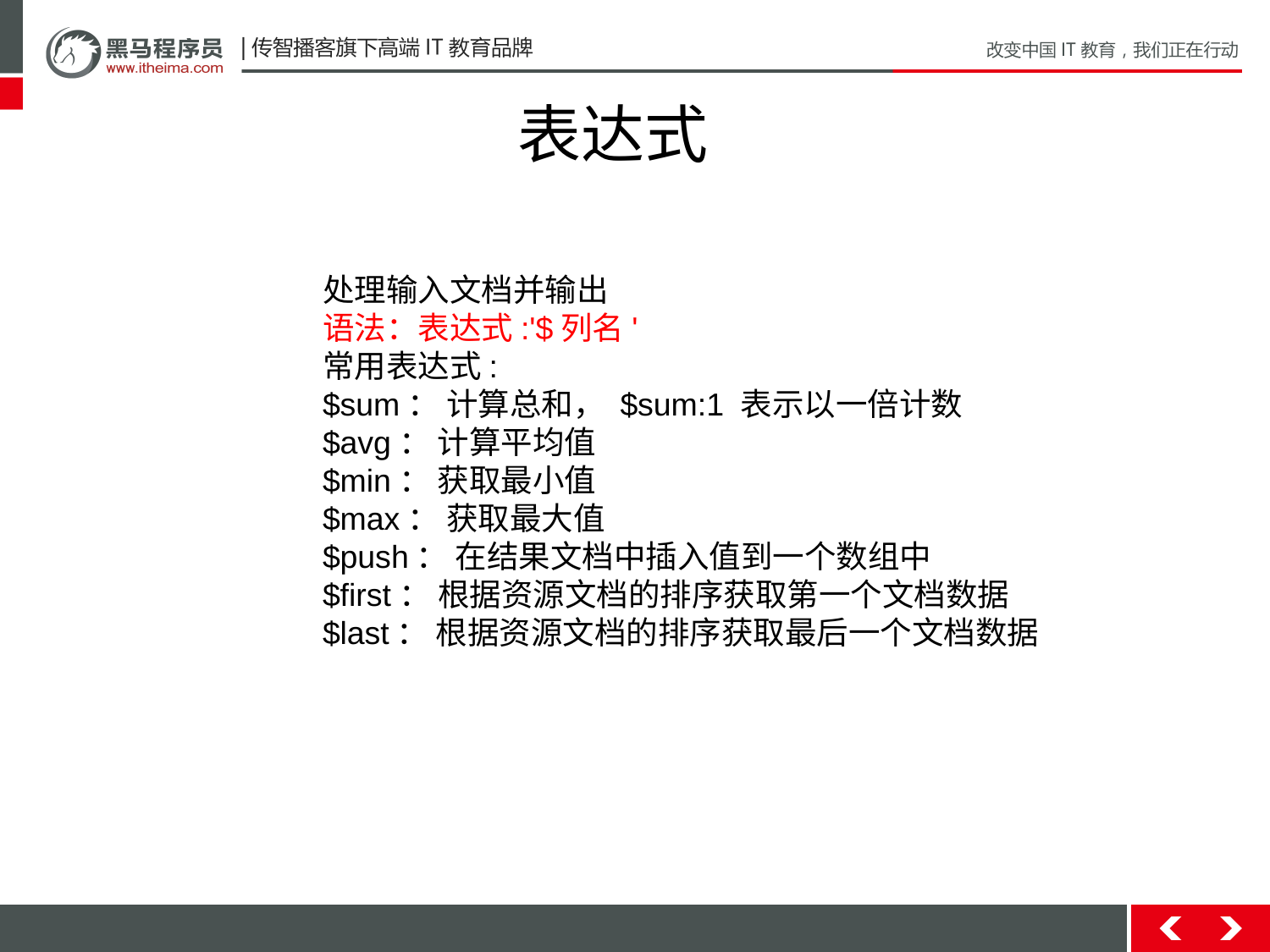

# 表达式
处理输⼊⽂档并输出
语法：表达式:'$列名'
常⽤表达式:
$sum： 计算总和， $sum:1 表示以⼀倍计数
$avg： 计算平均值
$min： 获取最⼩值
$max： 获取最⼤值
$push： 在结果⽂档中插⼊值到⼀个数组中
$first： 根据资源⽂档的排序获取第⼀个⽂档数据
$last： 根据资源⽂档的排序获取最后⼀个⽂档数据